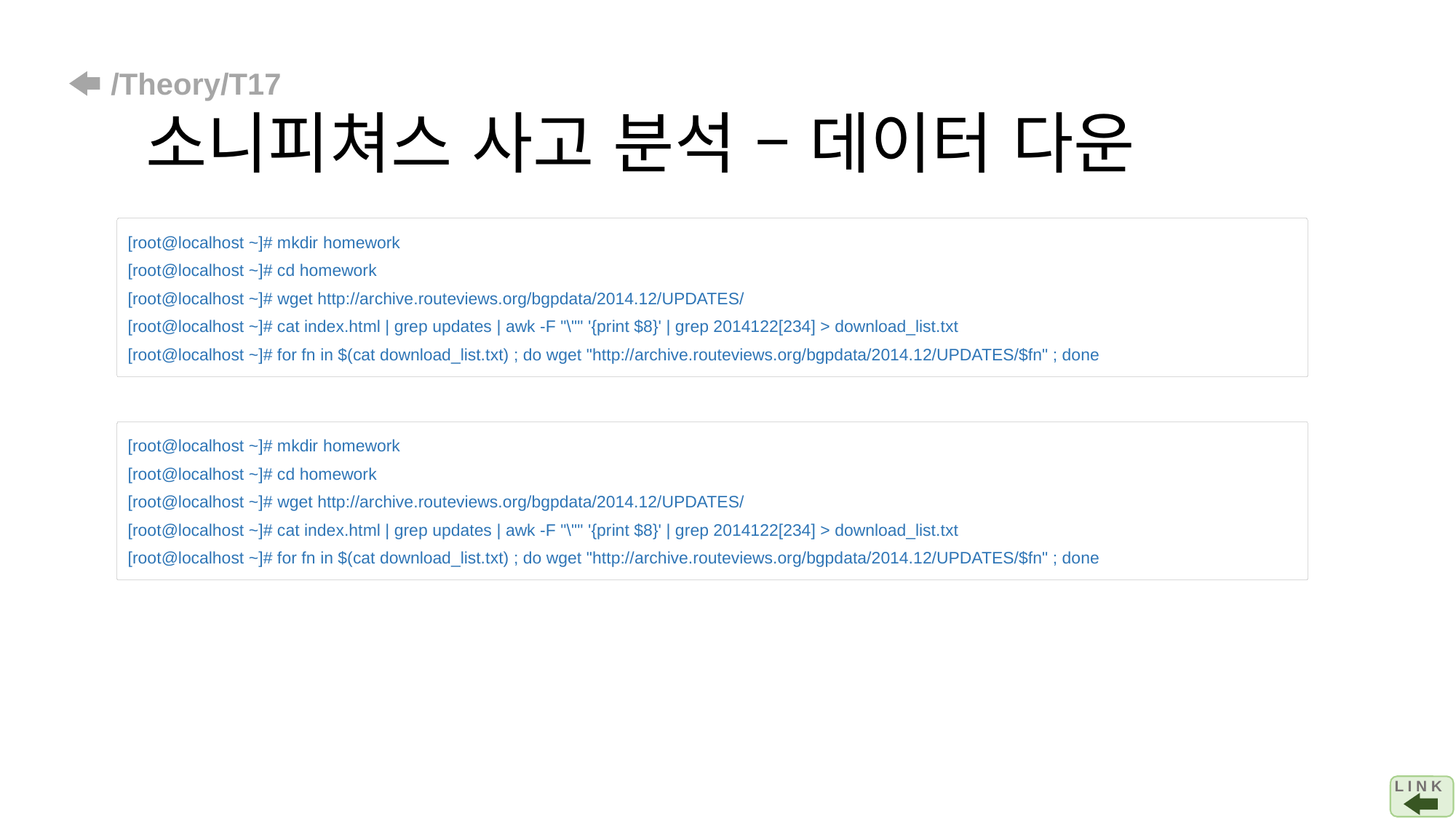

# /Theory/T17 소니피쳐스 사고 분석 – 데이터 다운

[root@localhost ~]# mkdir homework
[root@localhost ~]# cd homework
[root@localhost ~]# wget http://archive.routeviews.org/bgpdata/2014.12/UPDATES/
[root@localhost ~]# cat index.html | grep updates | awk -F "\"" '{print $8}' | grep 2014122[234] > download_list.txt
[root@localhost ~]# for fn in $(cat download_list.txt) ; do wget "http://archive.routeviews.org/bgpdata/2014.12/UPDATES/$fn" ; done

[root@localhost ~]# mkdir homework
[root@localhost ~]# cd homework
[root@localhost ~]# wget http://archive.routeviews.org/bgpdata/2014.12/UPDATES/
[root@localhost ~]# cat index.html | grep updates | awk -F "\"" '{print $8}' | grep 2014122[234] > download_list.txt
[root@localhost ~]# for fn in $(cat download_list.txt) ; do wget "http://archive.routeviews.org/bgpdata/2014.12/UPDATES/$fn" ; done
L I N K